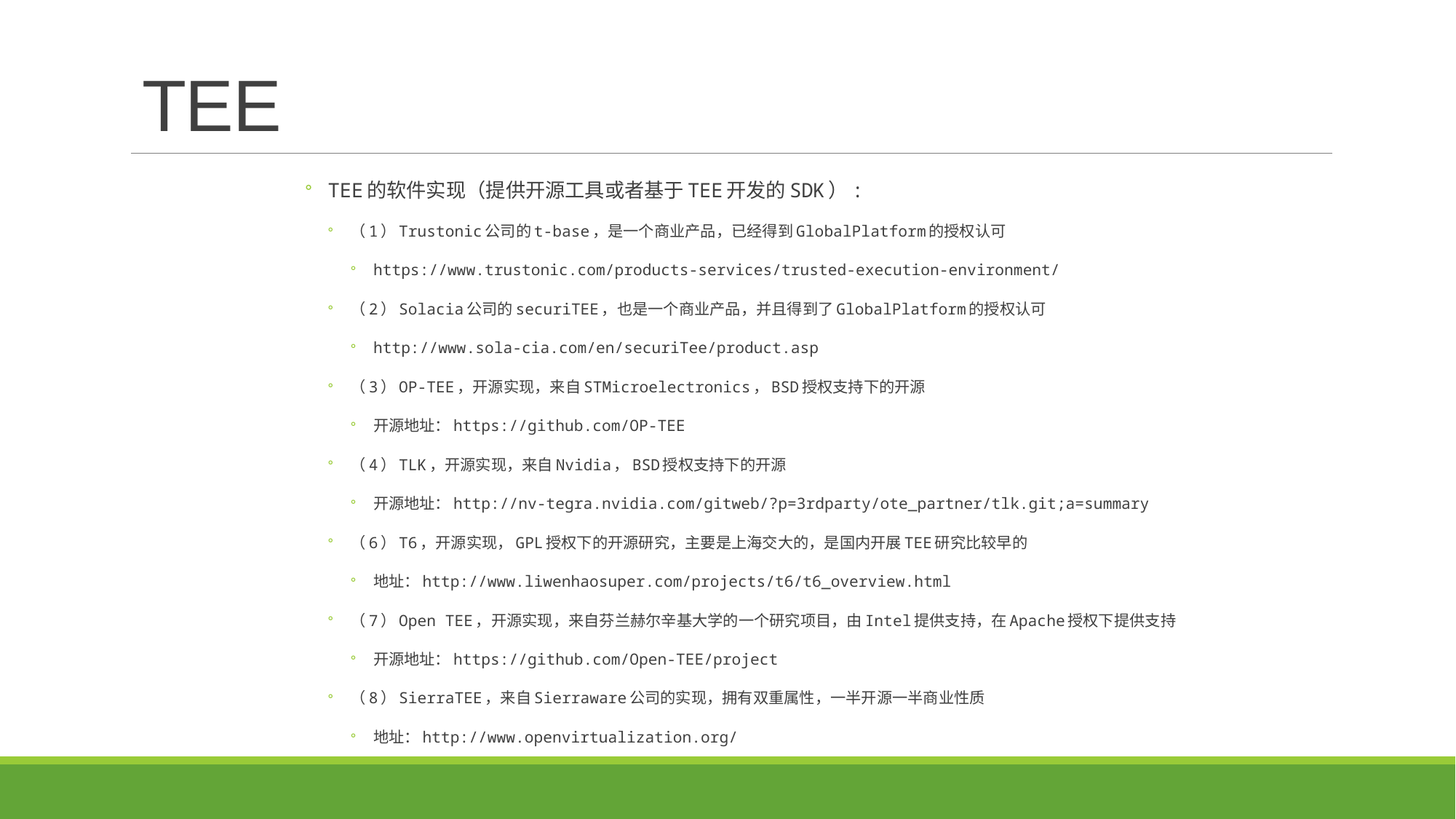

# TEE
TEE的软件实现（提供开源工具或者基于TEE开发的SDK）:
（1）Trustonic公司的t-base，是一个商业产品，已经得到GlobalPlatform的授权认可
https://www.trustonic.com/products-services/trusted-execution-environment/
（2）Solacia公司的securiTEE，也是一个商业产品，并且得到了GlobalPlatform的授权认可
http://www.sola-cia.com/en/securiTee/product.asp
（3）OP-TEE，开源实现，来自STMicroelectronics，BSD授权支持下的开源
开源地址：https://github.com/OP-TEE
（4）TLK，开源实现，来自Nvidia，BSD授权支持下的开源
开源地址：http://nv-tegra.nvidia.com/gitweb/?p=3rdparty/ote_partner/tlk.git;a=summary
（6）T6，开源实现，GPL授权下的开源研究，主要是上海交大的，是国内开展TEE研究比较早的
地址：http://www.liwenhaosuper.com/projects/t6/t6_overview.html
（7）Open TEE，开源实现，来自芬兰赫尔辛基大学的一个研究项目，由Intel提供支持，在Apache授权下提供支持
开源地址：https://github.com/Open-TEE/project
（8）SierraTEE，来自Sierraware公司的实现，拥有双重属性，一半开源一半商业性质
地址：http://www.openvirtualization.org/